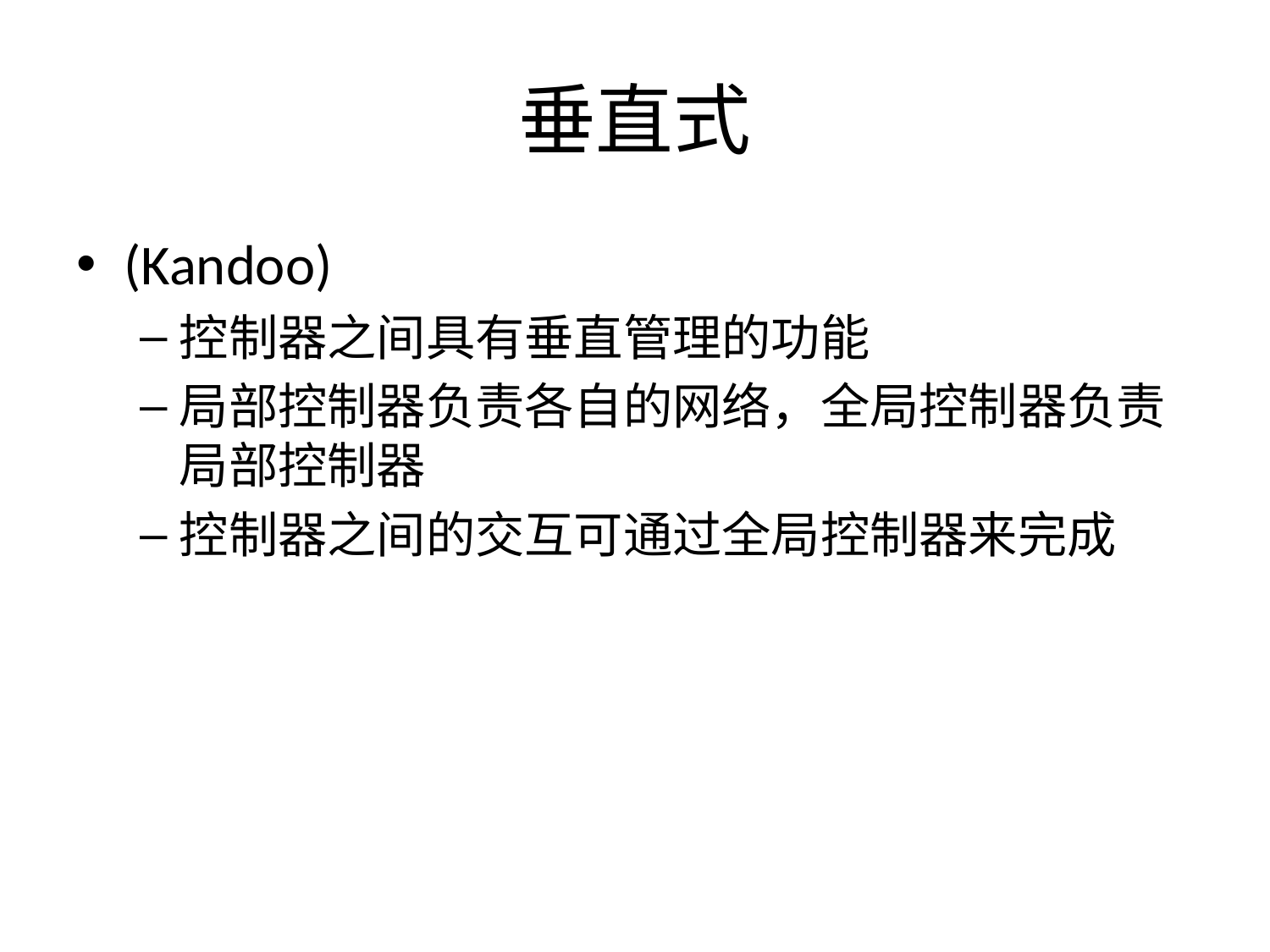

# 垂直式
(Kandoo)
控制器之间具有垂直管理的功能
局部控制器负责各自的网络，全局控制器负责局部控制器
控制器之间的交互可通过全局控制器来完成